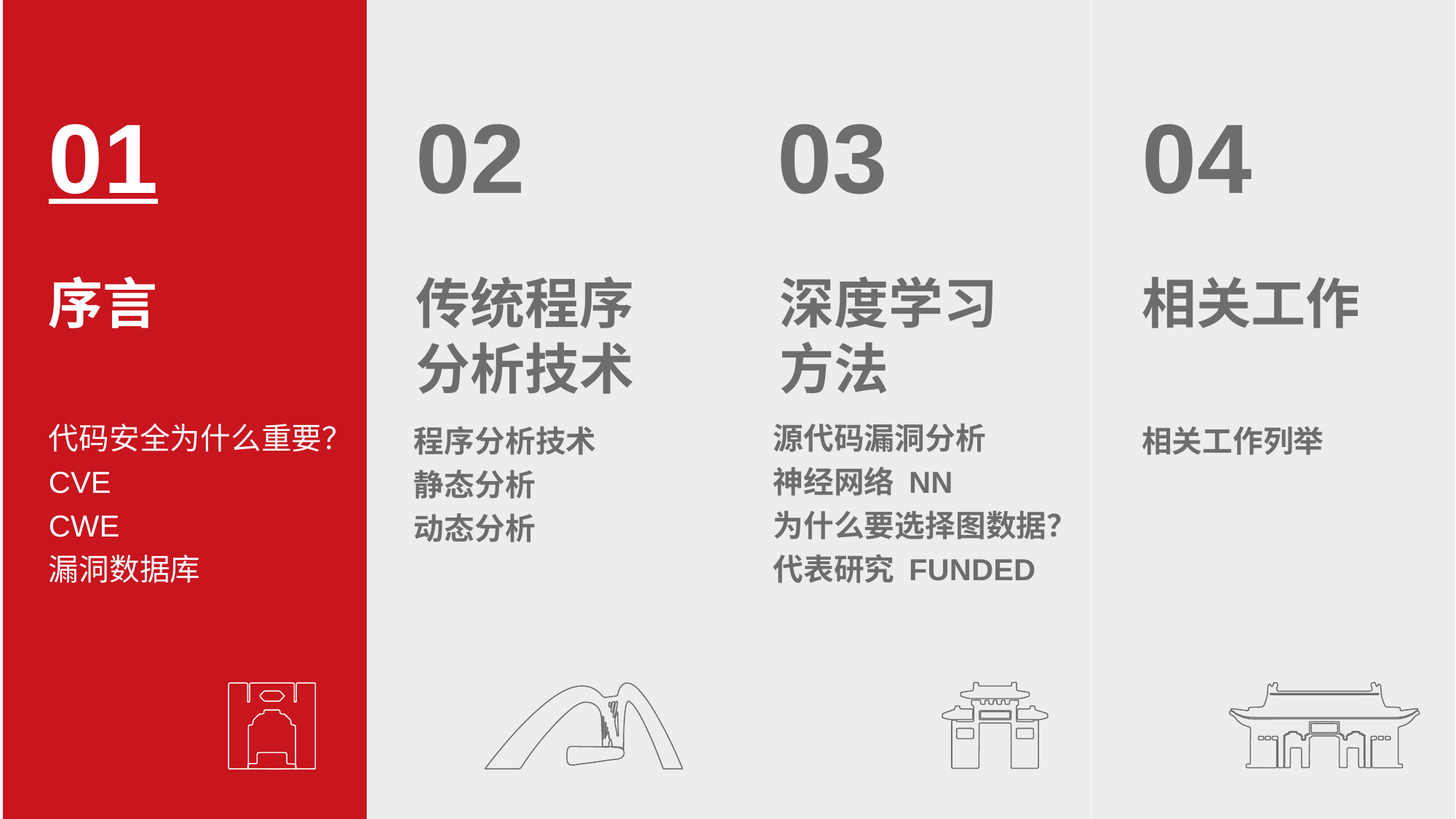

01
02
03
04
序言
传统程序分析技术
深度学习方法
相关工作
代码安全为什么重要？
CVE
CWE
漏洞数据库
源代码漏洞分析
神经网络 NN
为什么要选择图数据？
代表研究 FUNDED
程序分析技术
静态分析
动态分析
相关工作列举